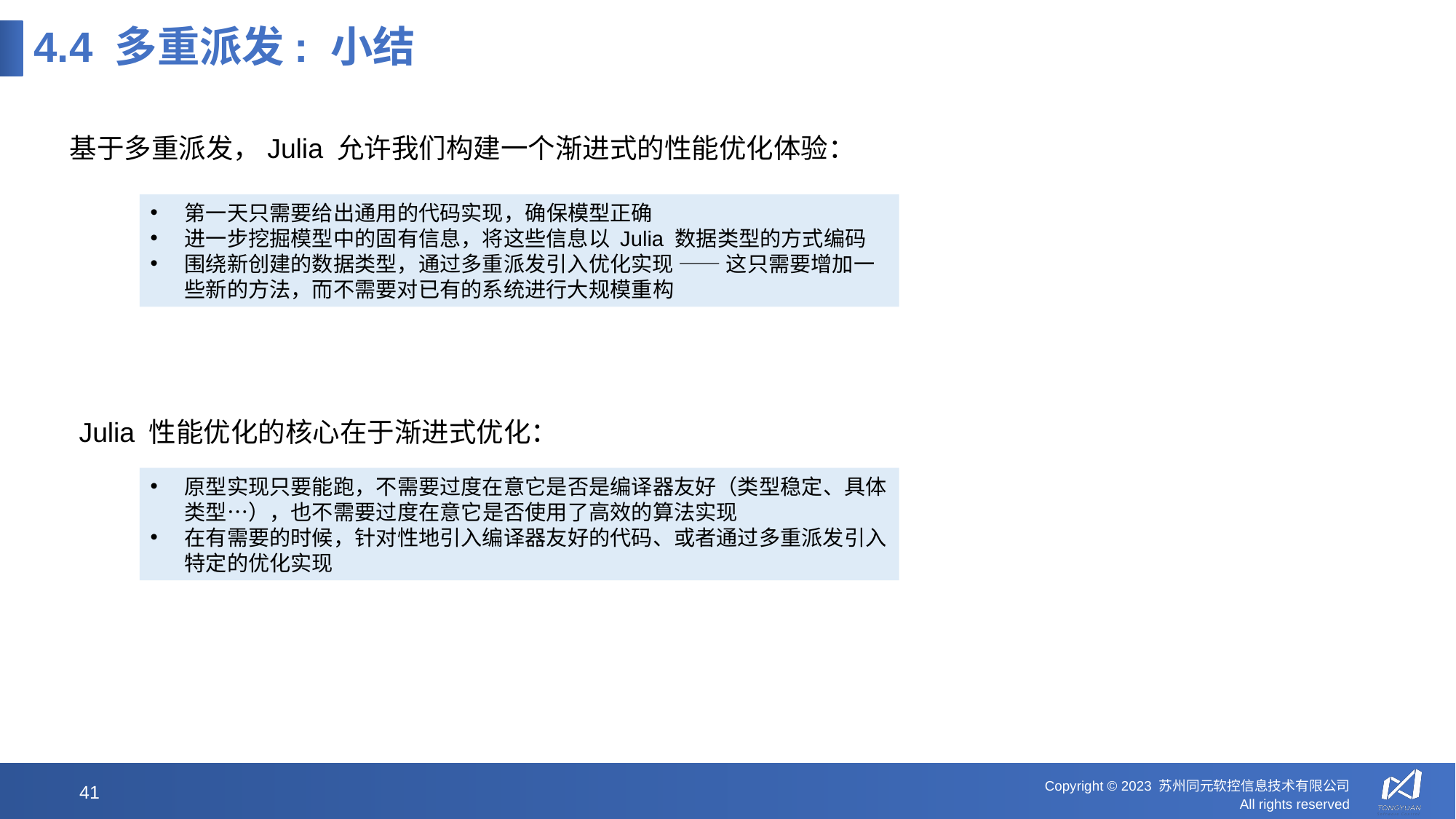

# 4.4 多重派发: 小结
基于多重派发，Julia 允许我们构建一个渐进式的性能优化体验：
第一天只需要给出通用的代码实现，确保模型正确
进一步挖掘模型中的固有信息，将这些信息以 Julia 数据类型的方式编码
围绕新创建的数据类型，通过多重派发引入优化实现 —— 这只需要增加一些新的方法，而不需要对已有的系统进行大规模重构
Julia 性能优化的核心在于渐进式优化：
原型实现只要能跑，不需要过度在意它是否是编译器友好（类型稳定、具体类型…），也不需要过度在意它是否使用了高效的算法实现
在有需要的时候，针对性地引入编译器友好的代码、或者通过多重派发引入特定的优化实现